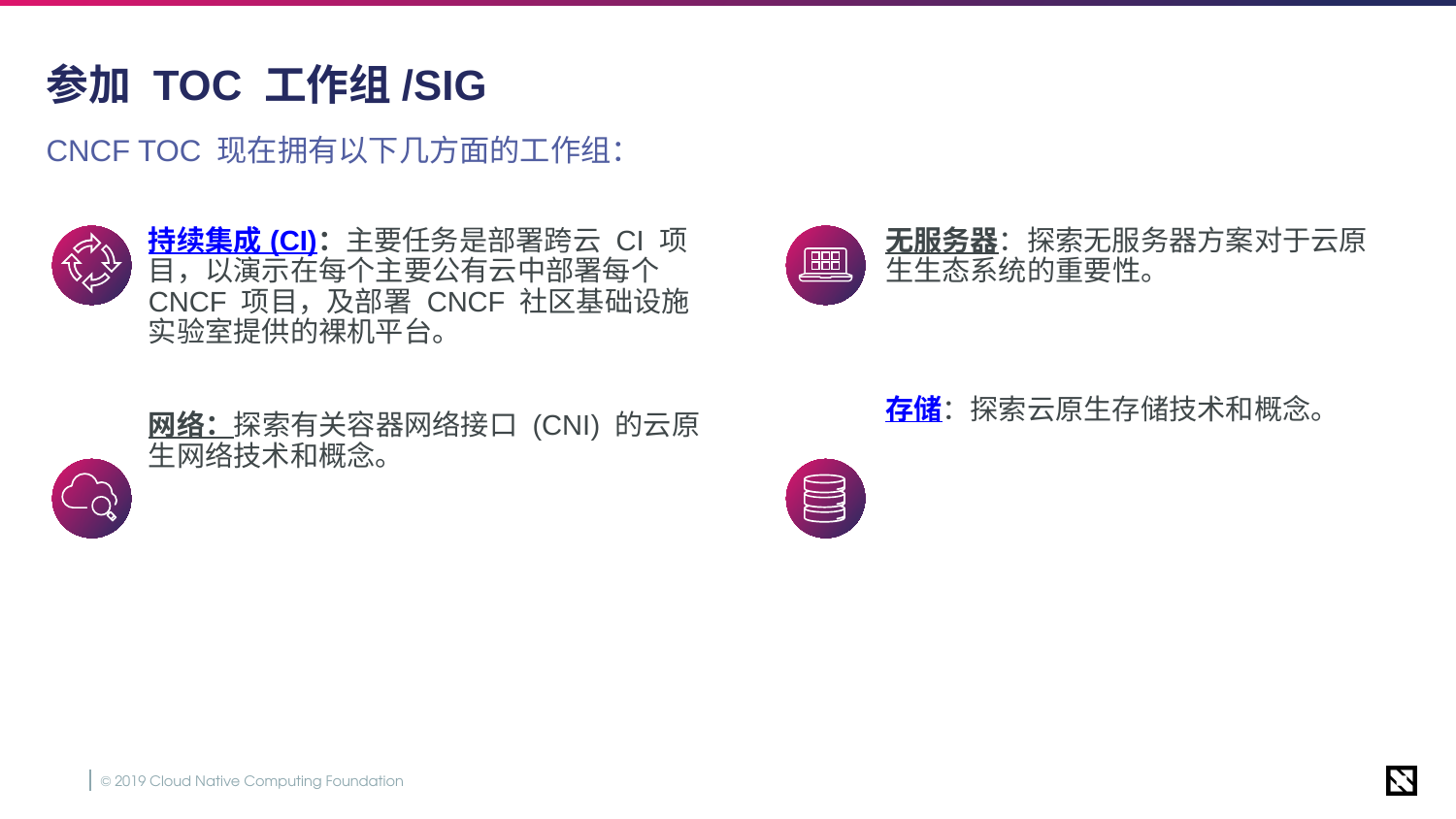

# 参加 TOC 工作组/SIG
CNCF TOC 现在拥有以下几方面的工作组：
持续集成 (CI)：主要任务是部署跨云 CI 项目，以演示在每个主要公有云中部署每个 CNCF 项目，及部署 CNCF 社区基础设施实验室提供的裸机平台。

网络：探索有关容器网络接口 (CNI) 的云原生网络技术和概念。
无服务器：探索无服务器方案对于云原生生态系统的重要性。
存储：探索云原生存储技术和概念。

33